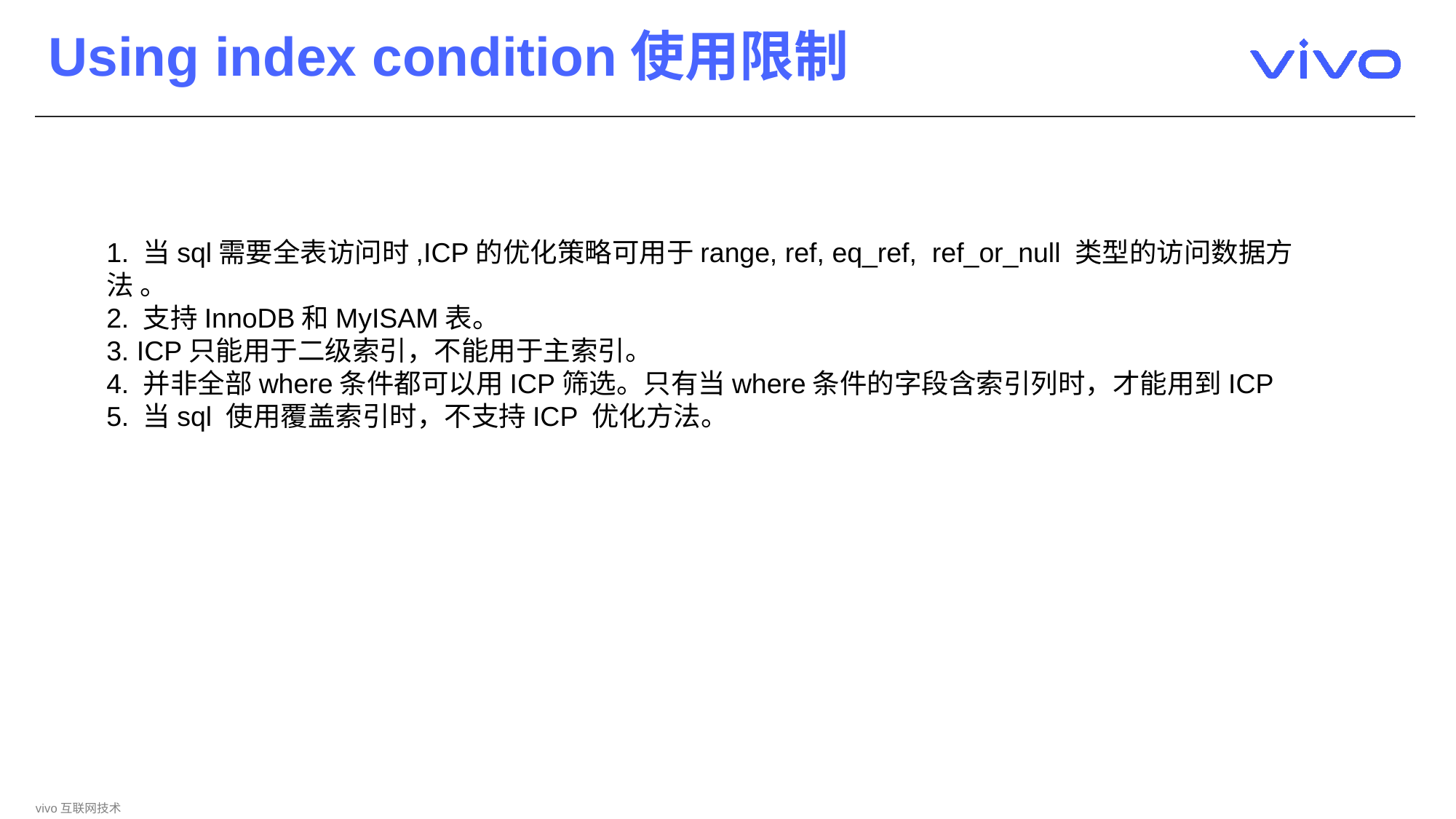

# Using index condition使用限制

1. 当sql需要全表访问时,ICP的优化策略可用于range, ref, eq_ref,  ref_or_null 类型的访问数据方法 。
2. 支持InnoDB和MyISAM表。
3. ICP只能用于二级索引，不能用于主索引。
4. 并非全部where条件都可以用ICP筛选。只有当where条件的字段含索引列时，才能用到ICP
5. 当sql 使用覆盖索引时，不支持ICP 优化方法。